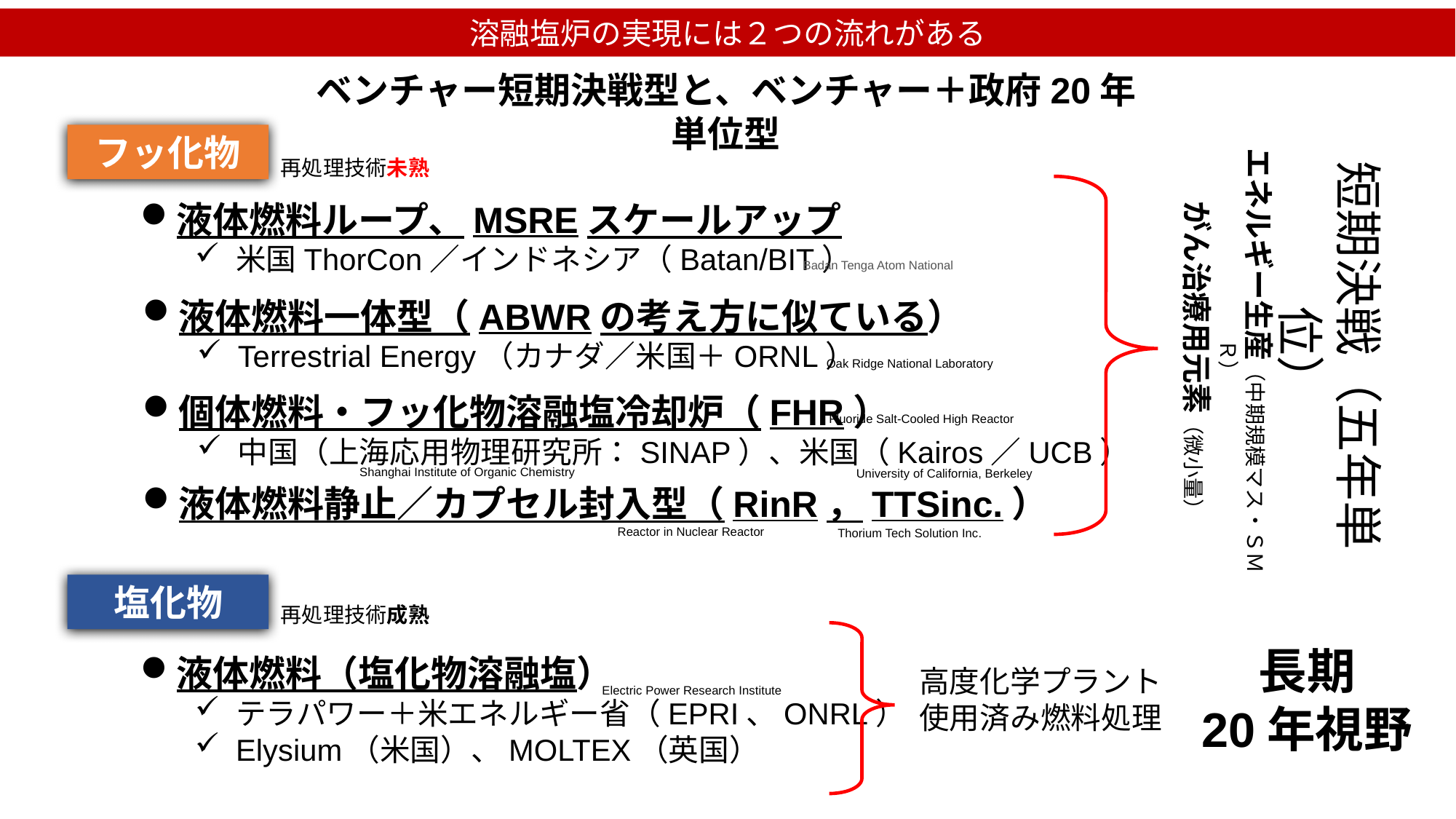

溶融塩炉の実現には２つの流れがある
ベンチャー短期決戦型と、ベンチャー＋政府20年単位型
短期決戦（五年単位）
エネルギー生産（中期規模マス・ＳＭＲ）
がん治療用元素（微小量）
フッ化物
再処理技術未熟

液体燃料ループ、MSREスケールアップ
米国ThorCon／インドネシア（Batan/BIT）
Badan Tenga Atom National
液体燃料一体型（ABWRの考え方に似ている）
Terrestrial Energy（カナダ／米国＋ORNL）
 Oak Ridge National Laboratory
個体燃料・フッ化物溶融塩冷却炉（FHR）
中国（上海応用物理研究所：SINAP）、米国（Kairos／UCB）
Fluoride Salt-Cooled High Reactor
Shanghai Institute of Organic Chemistry
University of California, Berkeley
液体燃料静止／カプセル封入型（RinR，TTSinc.）
Reactor in Nuclear Reactor
Thorium Tech Solution Inc.
塩化物
再処理技術成熟

長期
20年視野
液体燃料（塩化物溶融塩）
テラパワー＋米エネルギー省（EPRI、ONRL）
Elysium（米国）、MOLTEX（英国）
高度化学プラント
使用済み燃料処理
Electric Power Research Institute